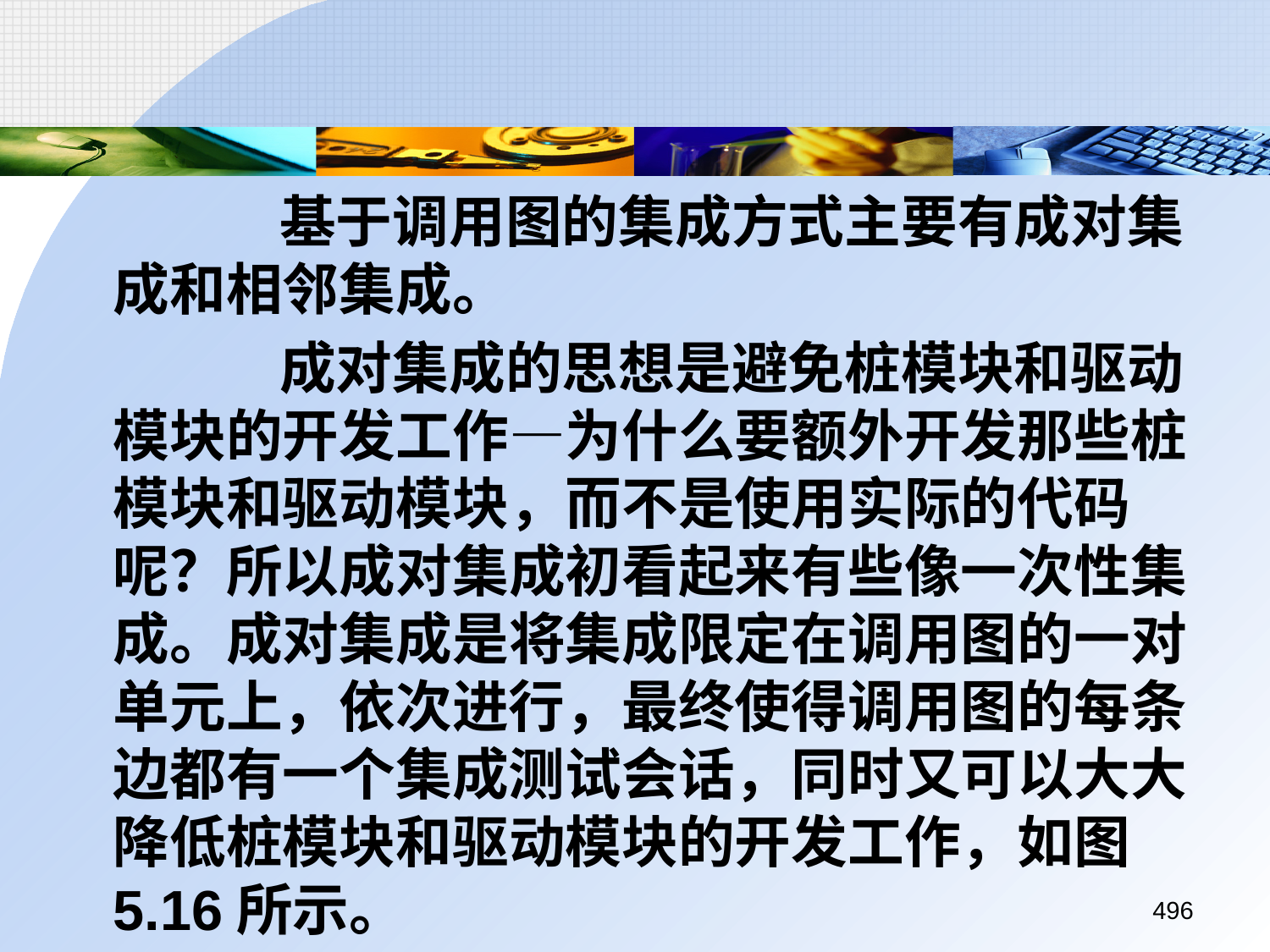

基于调用图的集成方式主要有成对集成和相邻集成。
		  成对集成的思想是避免桩模块和驱动模块的开发工作—为什么要额外开发那些桩模块和驱动模块，而不是使用实际的代码呢？所以成对集成初看起来有些像一次性集成。成对集成是将集成限定在调用图的一对单元上，依次进行，最终使得调用图的每条边都有一个集成测试会话，同时又可以大大降低桩模块和驱动模块的开发工作，如图5.16所示。

496